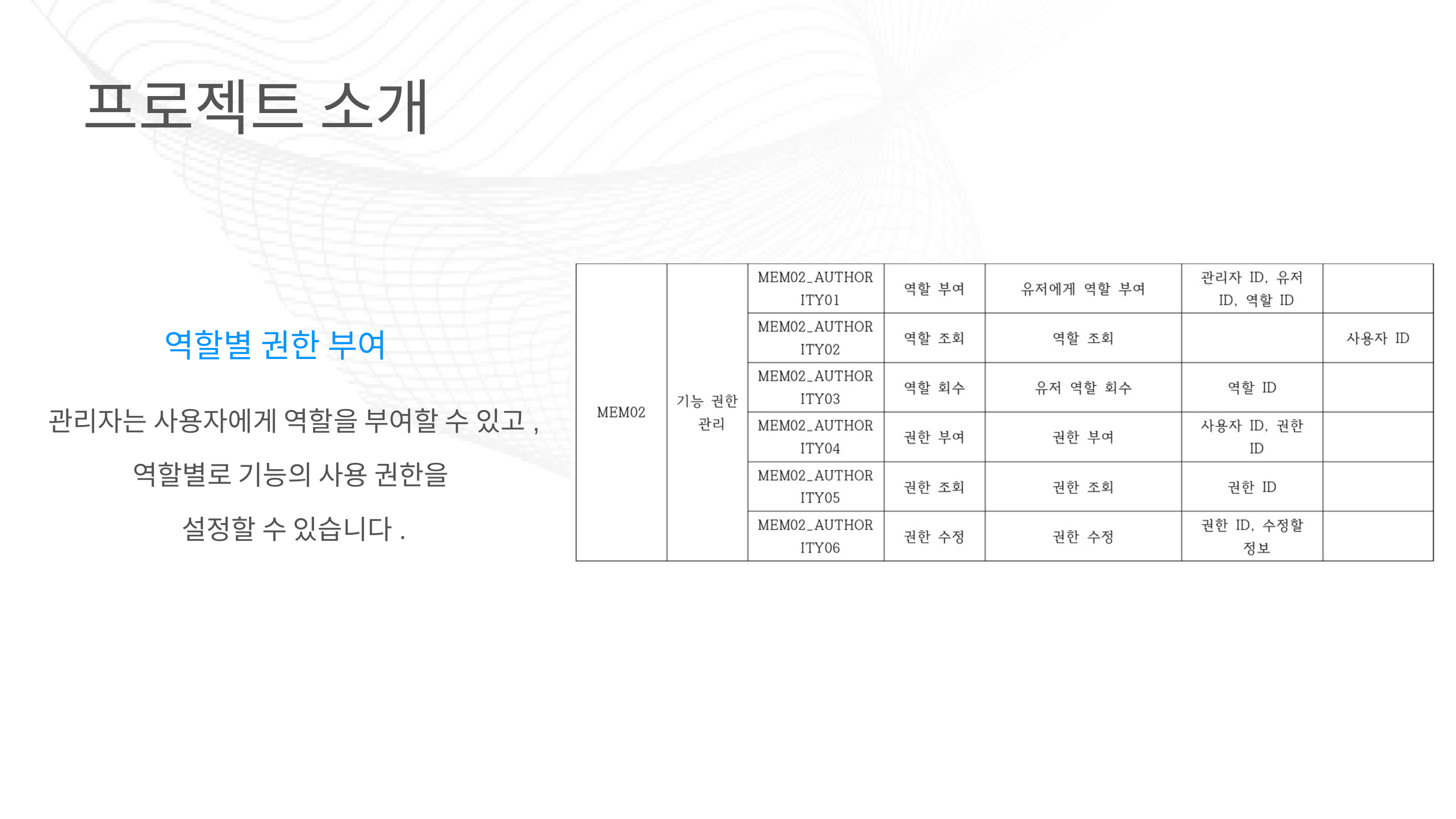

프로젝트 소개

역할별 권한 부여
관리자는 사용자에게 역할을 부여할 수 있고,
역할별로 기능의 사용 권한을
설정할 수 있습니다.